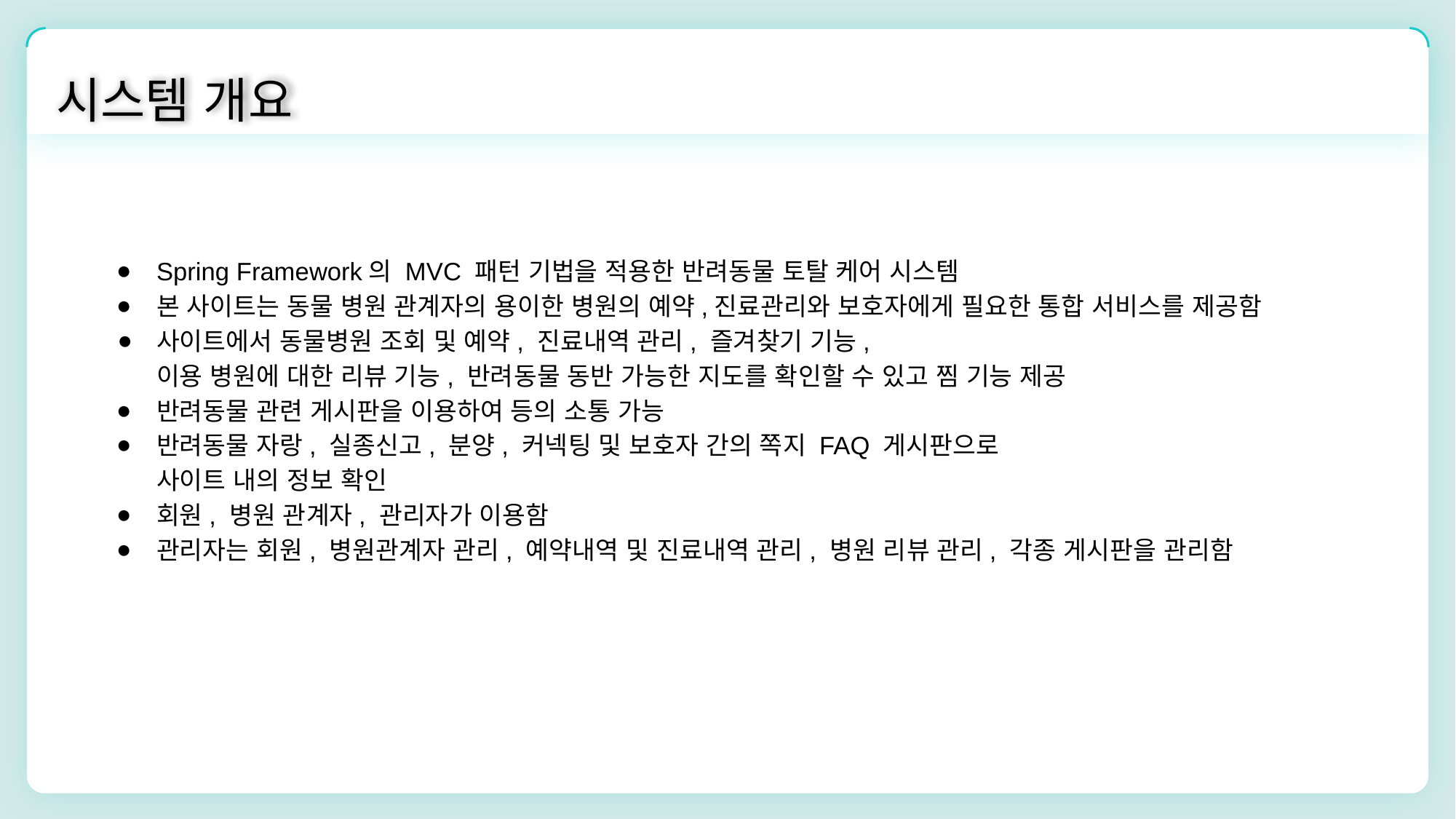

시스템 개요
Spring Framework의 MVC 패턴 기법을 적용한 반려동물 토탈 케어 시스템
본 사이트는 동물 병원 관계자의 용이한 병원의 예약,진료관리와 보호자에게 필요한 통합 서비스를 제공함
사이트에서 동물병원 조회 및 예약, 진료내역 관리, 즐겨찾기 기능,
이용 병원에 대한 리뷰 기능, 반려동물 동반 가능한 지도를 확인할 수 있고 찜 기능 제공
반려동물 관련 게시판을 이용하여 등의 소통 가능
반려동물 자랑, 실종신고, 분양, 커넥팅 및 보호자 간의 쪽지 FAQ 게시판으로
사이트 내의 정보 확인
회원, 병원 관계자, 관리자가 이용함
관리자는 회원, 병원관계자 관리, 예약내역 및 진료내역 관리, 병원 리뷰 관리, 각종 게시판을 관리함